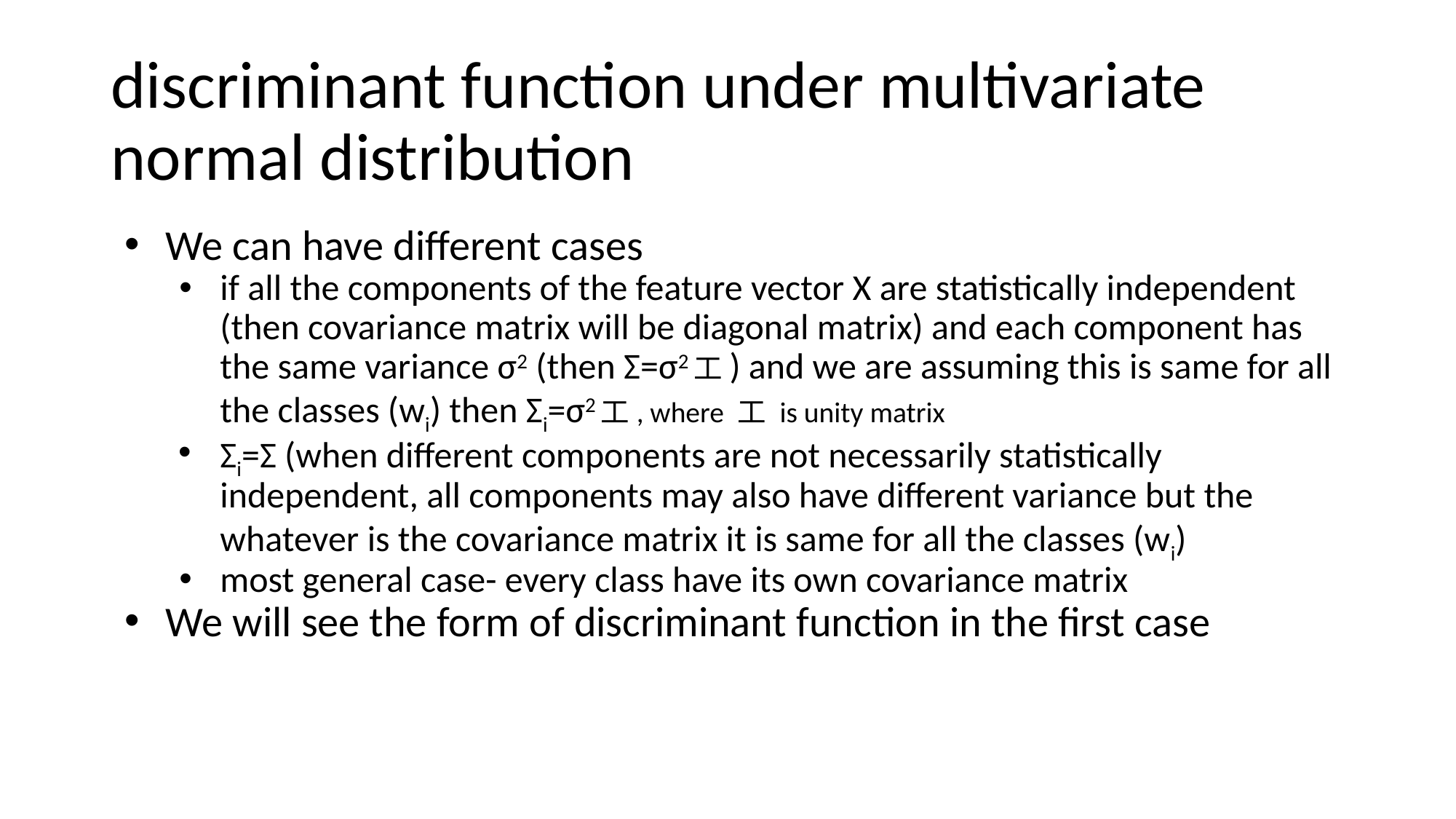

# discriminant function under multivariate normal distribution
We can have different cases
if all the components of the feature vector X are statistically independent (then covariance matrix will be diagonal matrix) and each component has the same variance σ2 (then Σ=σ2工) and we are assuming this is same for all the classes (wi) then Σi=σ2工, where 工 is unity matrix
Σi=Σ (when different components are not necessarily statistically independent, all components may also have different variance but the whatever is the covariance matrix it is same for all the classes (wi)
most general case- every class have its own covariance matrix
We will see the form of discriminant function in the first case